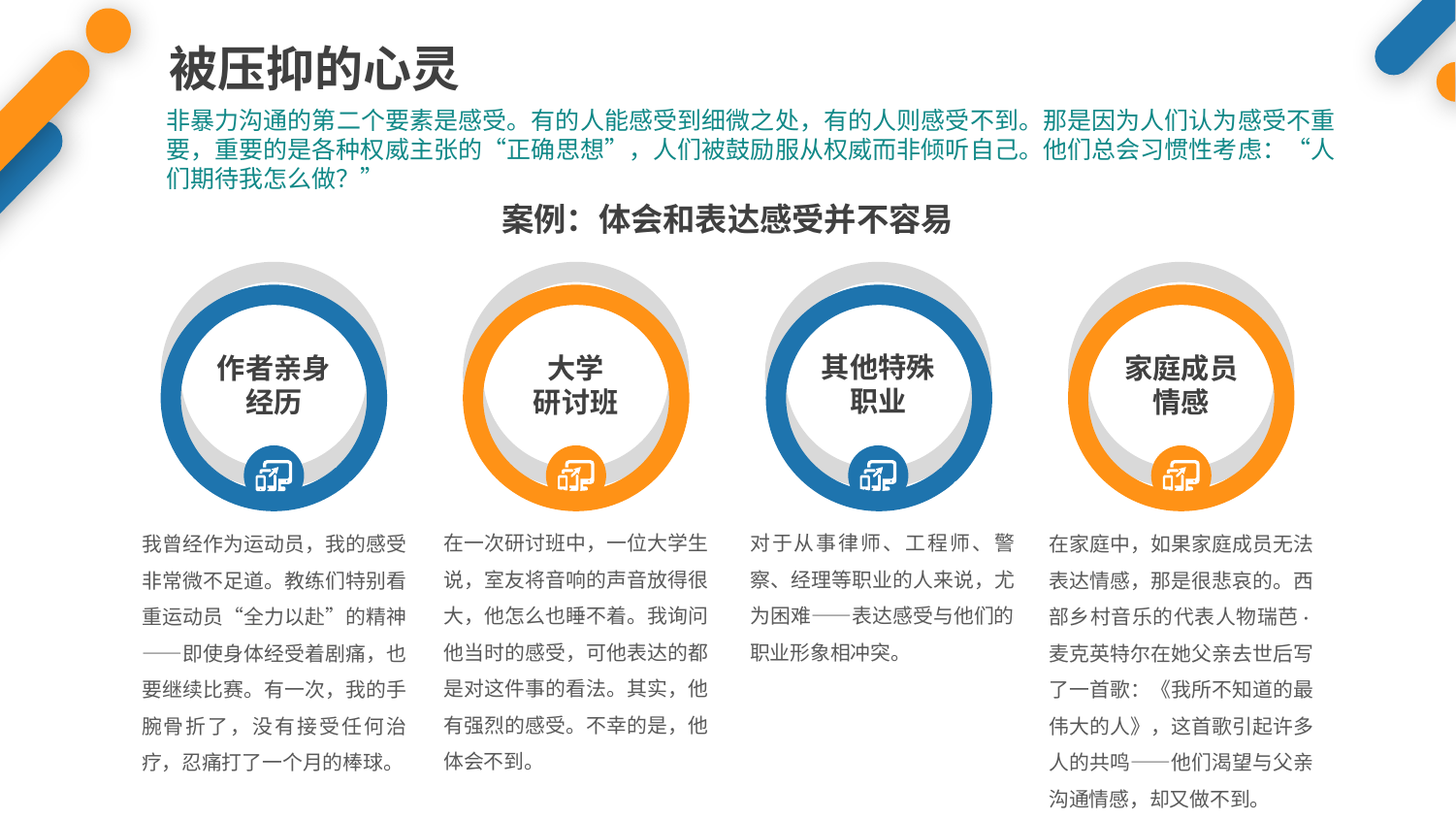

被压抑的心灵
非暴力沟通的第二个要素是感受。有的人能感受到细微之处，有的人则感受不到。那是因为人们认为感受不重要，重要的是各种权威主张的“正确思想”，人们被鼓励服从权威而非倾听自己。他们总会习惯性考虑：“人们期待我怎么做？”
案例：体会和表达感受并不容易

其他特殊
职业
作者亲身经历
大学
研讨班
家庭成员
情感

在一次研讨班中，一位大学生说，室友将音响的声音放得很大，他怎么也睡不着。我询问他当时的感受，可他表达的都是对这件事的看法。其实，他有强烈的感受。不幸的是，他体会不到。
对于从事律师、工程师、警察、经理等职业的人来说，尤为困难——表达感受与他们的职业形象相冲突。
我曾经作为运动员，我的感受非常微不足道。教练们特别看重运动员“全力以赴”的精神——即使身体经受着剧痛，也要继续比赛。有一次，我的手腕骨折了，没有接受任何治疗，忍痛打了一个月的棒球。
在家庭中，如果家庭成员无法表达情感，那是很悲哀的。西部乡村音乐的代表人物瑞芭·麦克英特尔在她父亲去世后写了一首歌：《我所不知道的最伟大的人》，这首歌引起许多人的共鸣——他们渴望与父亲沟通情感，却又做不到。